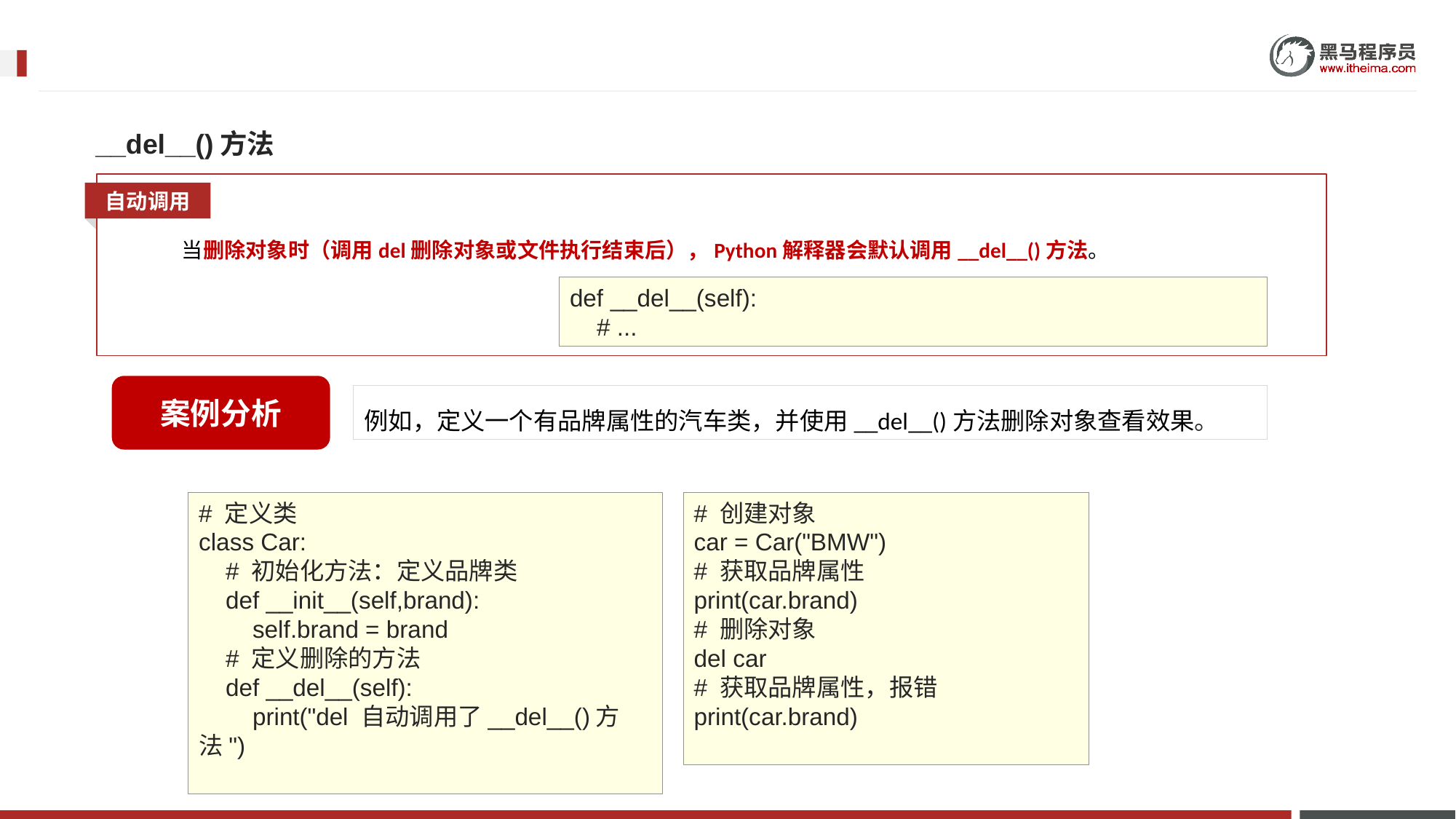

__del__()方法

自动调用

当删除对象时（调用del删除对象或文件执行结束后），Python解释器会默认调用__del__()方法。
def __del__(self):
    # ...
案例分析
例如，定义一个有品牌属性的汽车类，并使用__del__()方法删除对象查看效果。
# 定义类
class Car:
    # 初始化方法：定义品牌类
    def __init__(self,brand):
        self.brand = brand
    # 定义删除的方法
    def __del__(self):
        print("del 自动调用了__del__()方法")

# 创建对象
car = Car("BMW")
# 获取品牌属性
print(car.brand)
# 删除对象
del car
# 获取品牌属性，报错
print(car.brand)